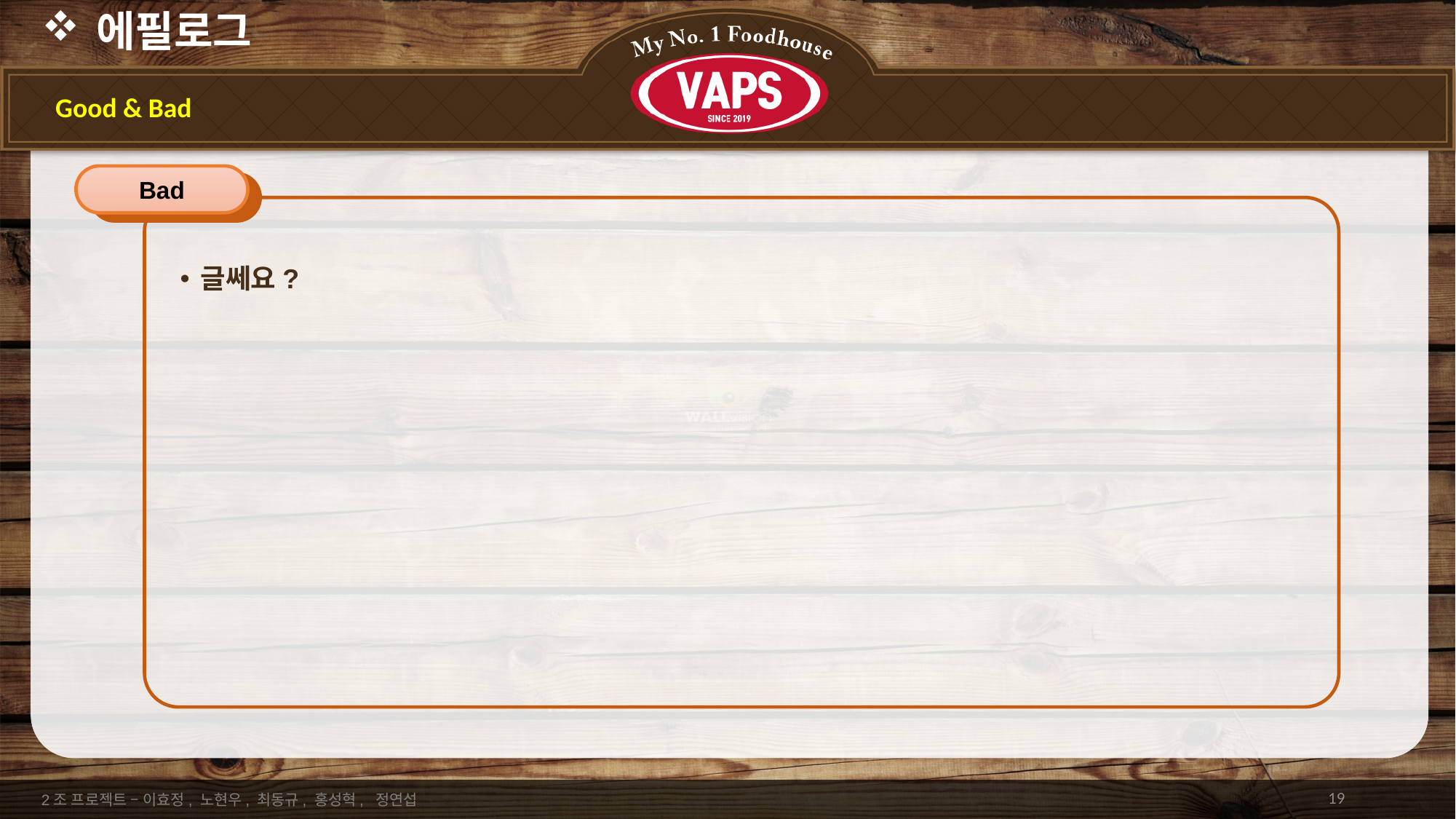

# 에필로그
Good & Bad
Bad

글쎄요?
19